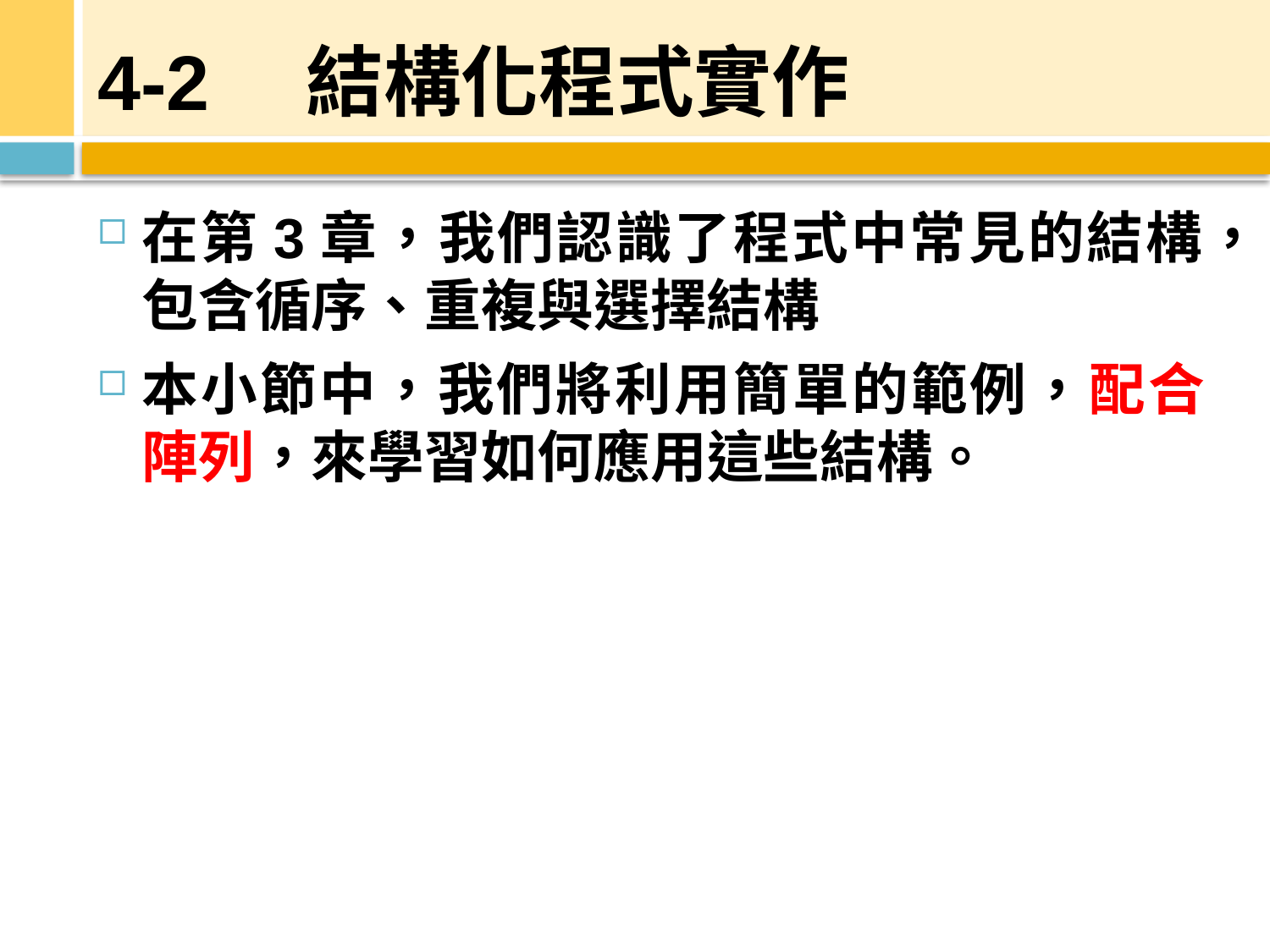

# 4-2　結構化程式實作
在第3章，我們認識了程式中常見的結構，包含循序、重複與選擇結構
本小節中，我們將利用簡單的範例，配合陣列，來學習如何應用這些結構。